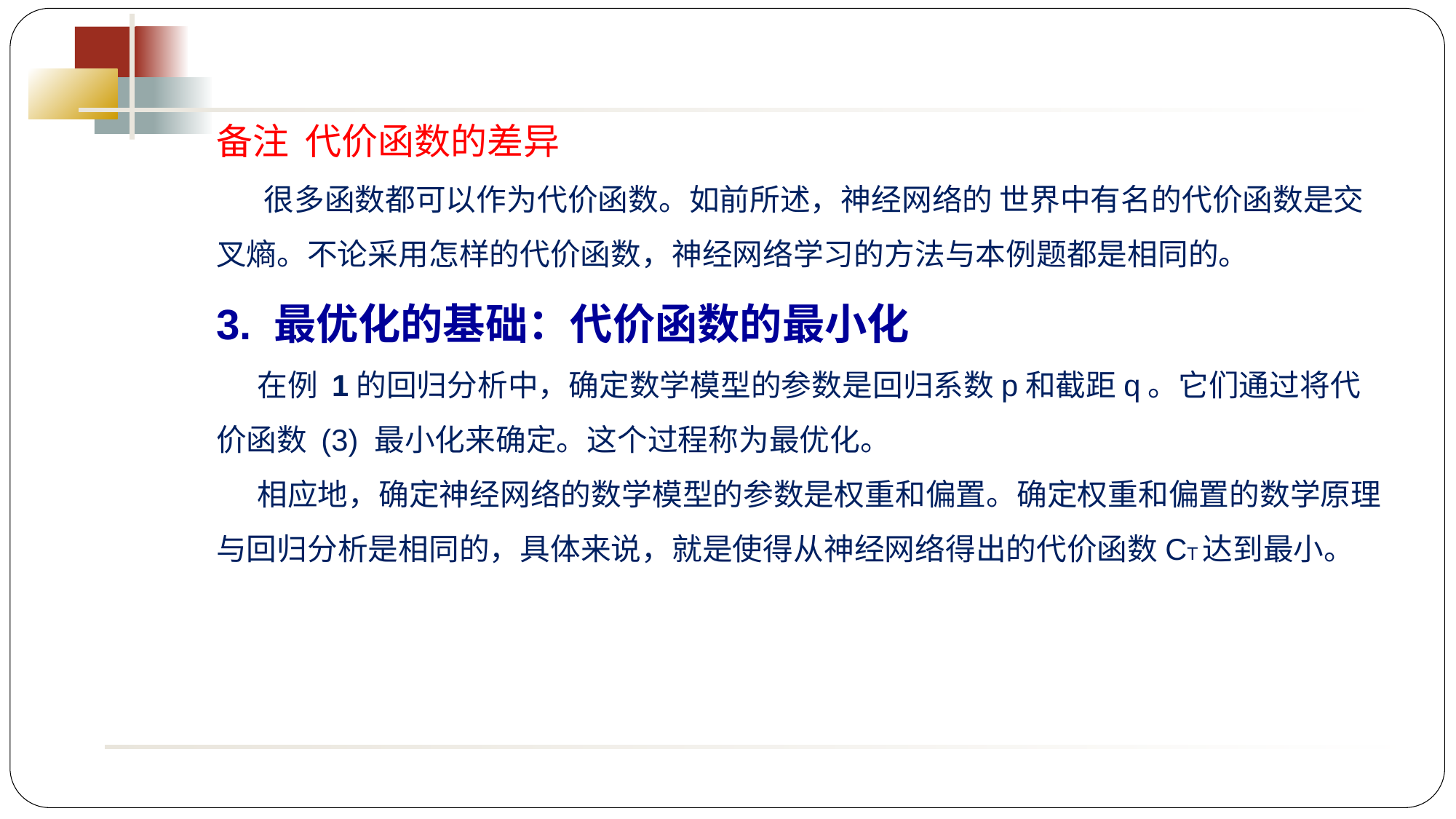

备注  代价函数的差异
      很多函数都可以作为代价函数。如前所述，神经网络的 世界中有名的代价函数是交叉熵。不论采用怎样的代价函数，神经网络学习的方法与本例题都是相同的。
3. 最优化的基础：代价函数的最小化
     在例 1的回归分析中，确定数学模型的参数是回归系数p和截距q。它们通过将代价函数 (3) 最小化来确定。这个过程称为最优化。
     相应地，确定神经网络的数学模型的参数是权重和偏置。确定权重和偏置的数学原理与回归分析是相同的，具体来说，就是使得从神经网络得出的代价函数CT达到最小。